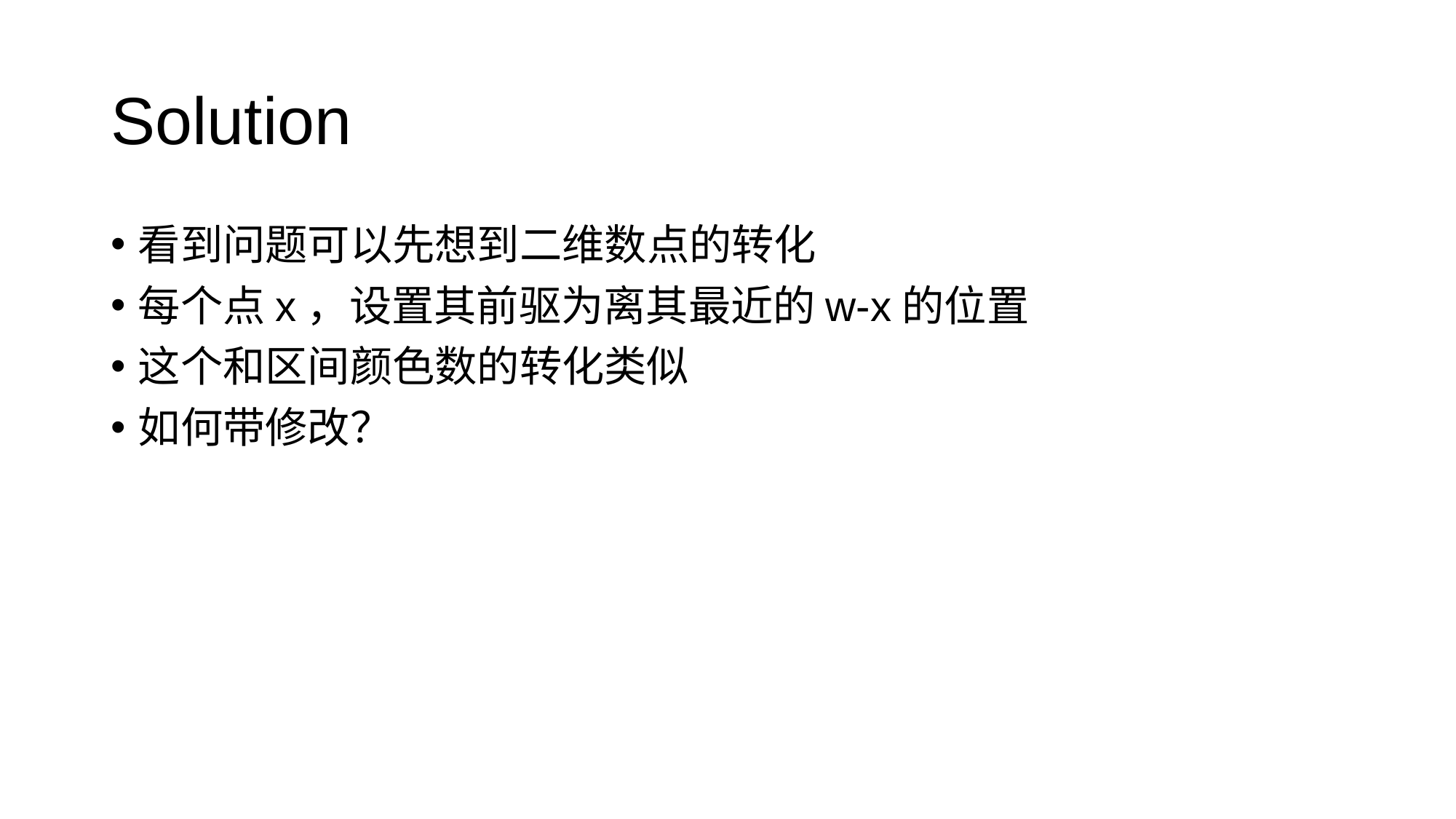

# Solution
看到问题可以先想到二维数点的转化
每个点x，设置其前驱为离其最近的w-x的位置
这个和区间颜色数的转化类似
如何带修改？